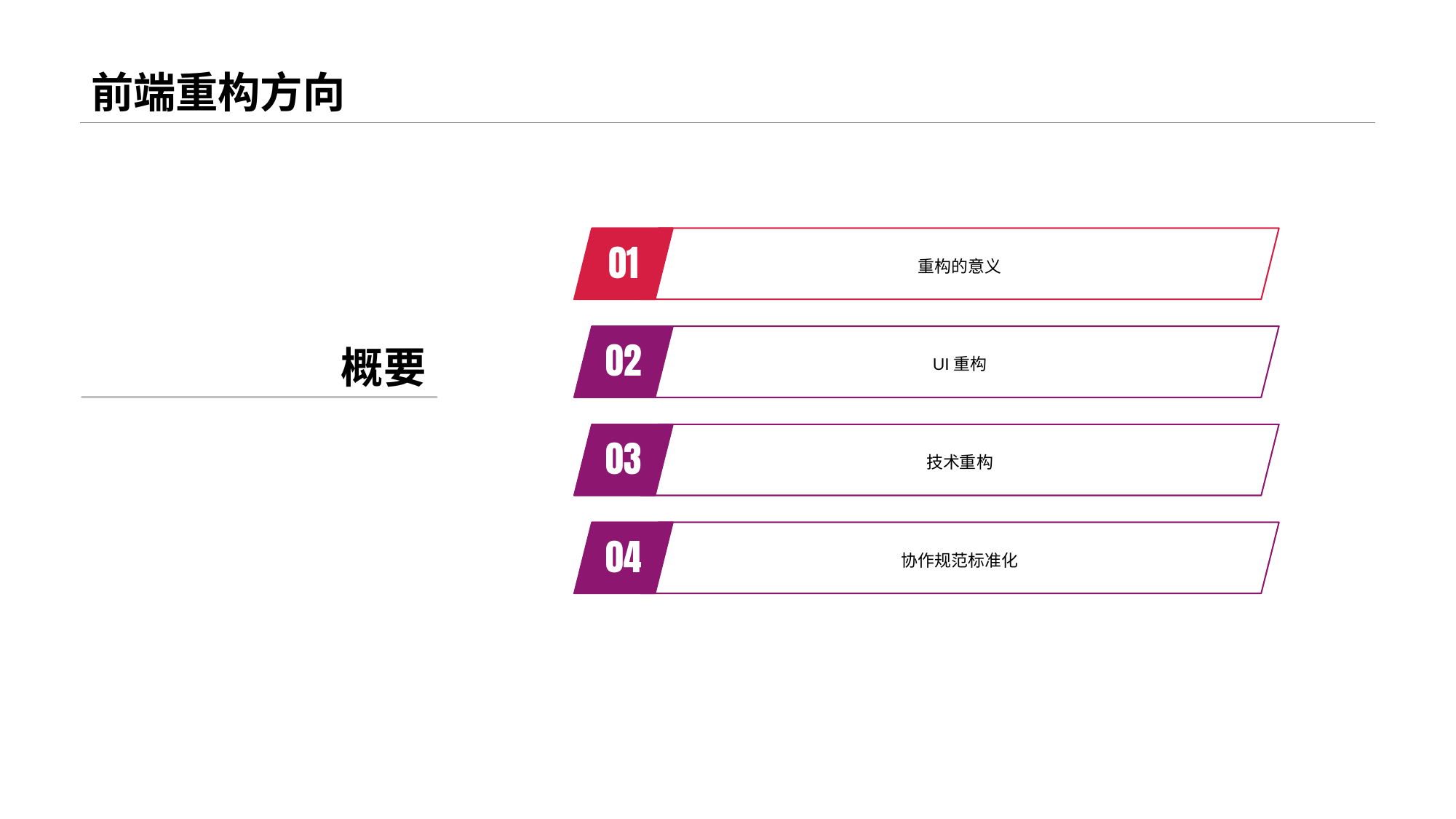

# 前端重构方向
01
重构的意义
概要
02
UI重构
03
技术重构
04
协作规范标准化